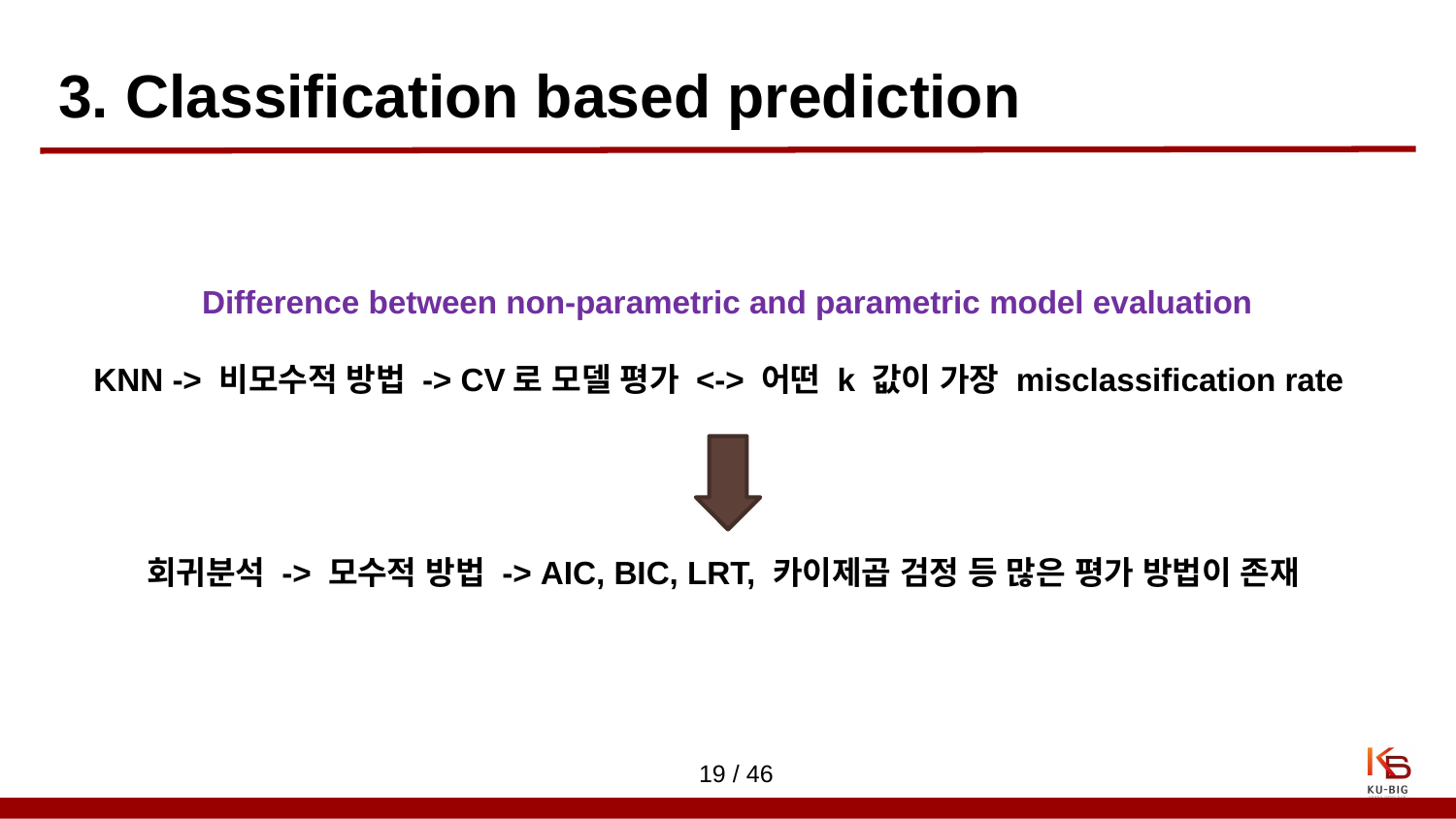

# 3. Classification based prediction
Difference between non-parametric and parametric model evaluation

KNN -> 비모수적 방법 -> CV로 모델 평가 <-> 어떤 k 값이 가장 misclassification rate

회귀분석 -> 모수적 방법 -> AIC, BIC, LRT, 카이제곱 검정 등 많은 평가 방법이 존재

19 / 46